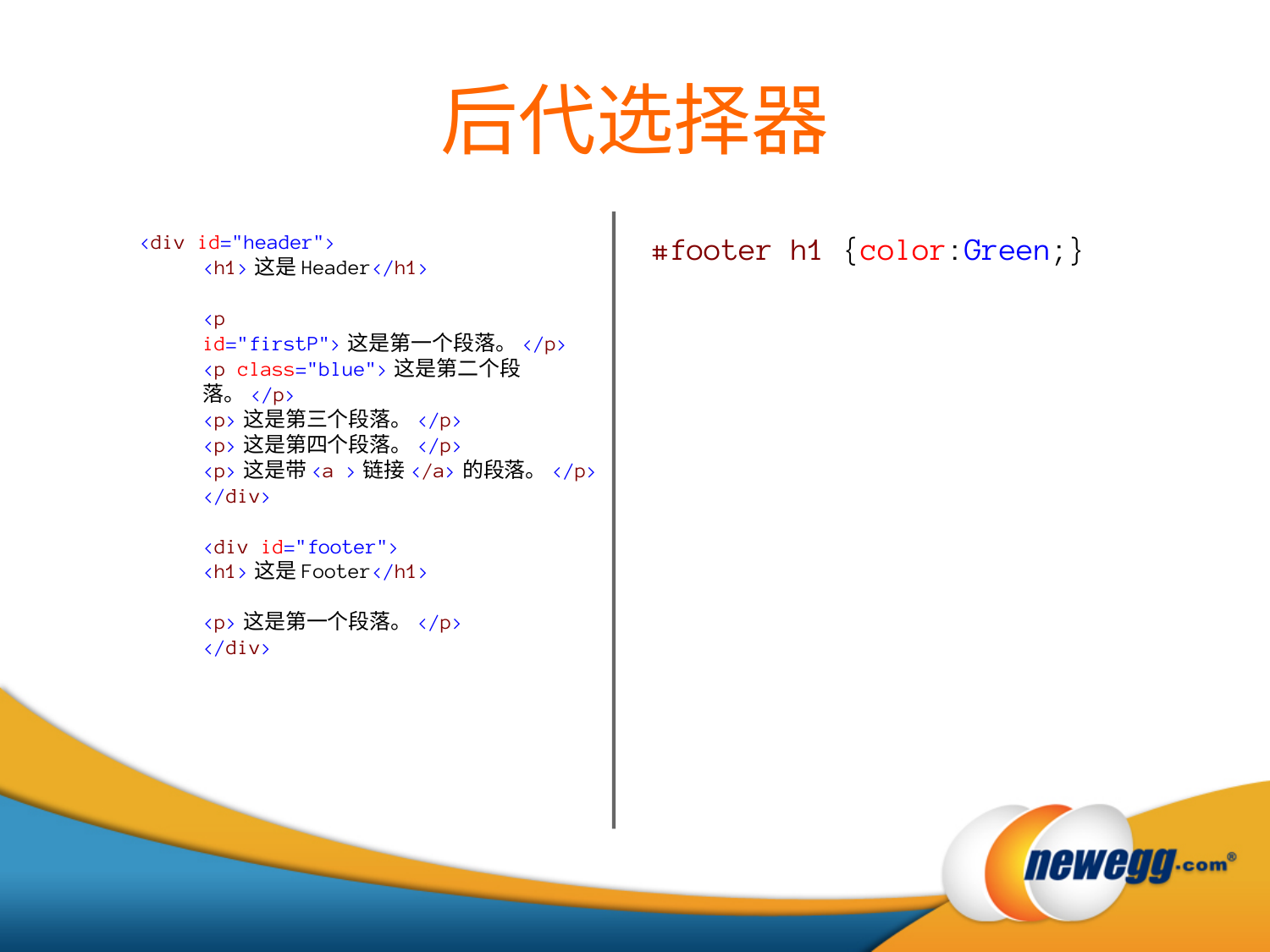

后代选择器

<div id="header">
<h1>这是Header</h1>

<p id="firstP">这是第一个段落。</p>
<p class="blue">这是第二个段落。</p>
<p>这是第三个段落。</p>
<p>这是第四个段落。</p>
<p>这是带<a >链接</a>的段落。</p>
</div>
<div id="footer">
<h1>这是Footer</h1>

<p>这是第一个段落。</p>
</div>

#footer h1 {color:Green;}